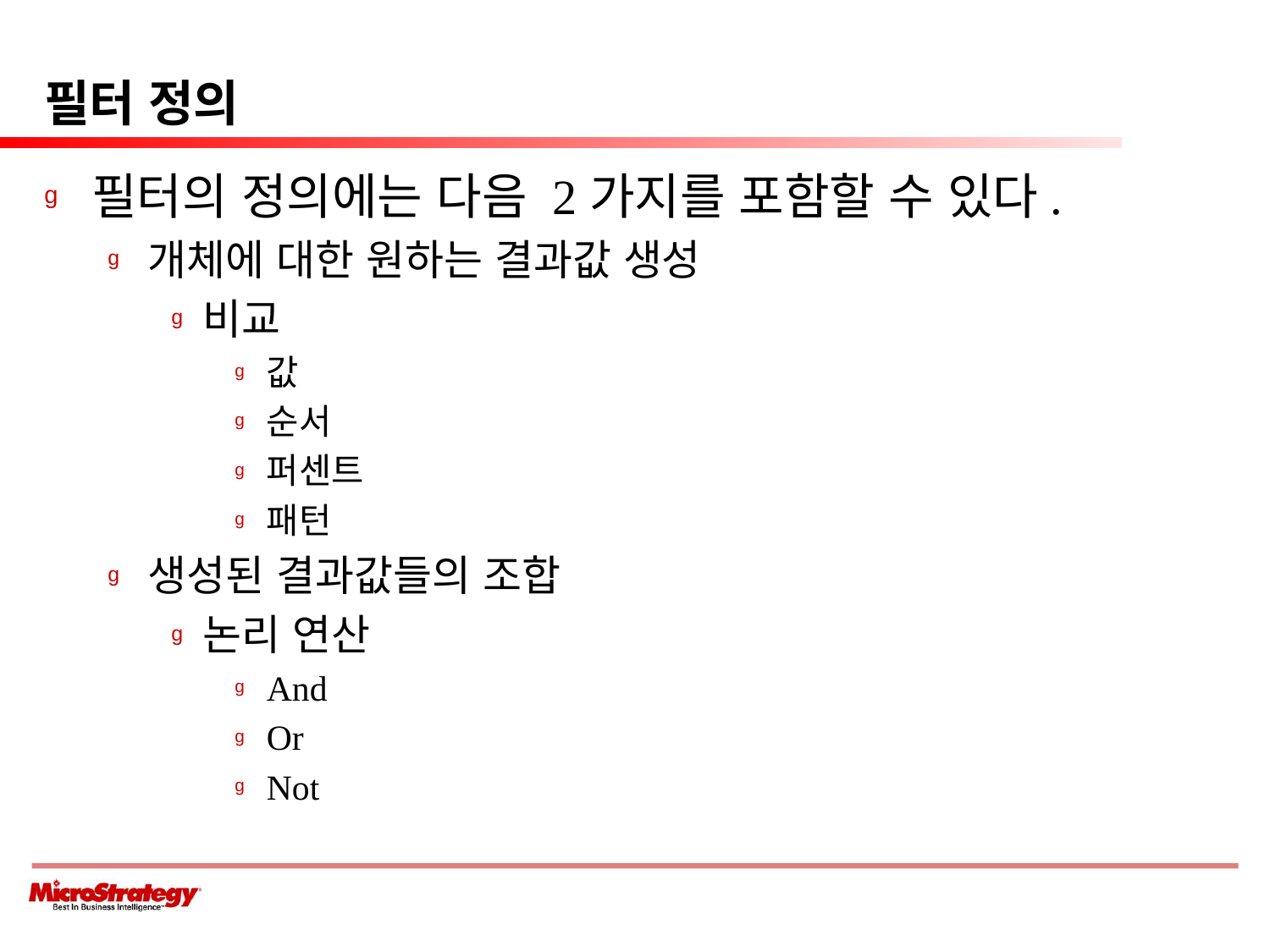

# 필터 정의
필터의 정의에는 다음 2가지를 포함할 수 있다.
개체에 대한 원하는 결과값 생성
비교
값
순서
퍼센트
패턴
생성된 결과값들의 조합
논리 연산
And
Or
Not